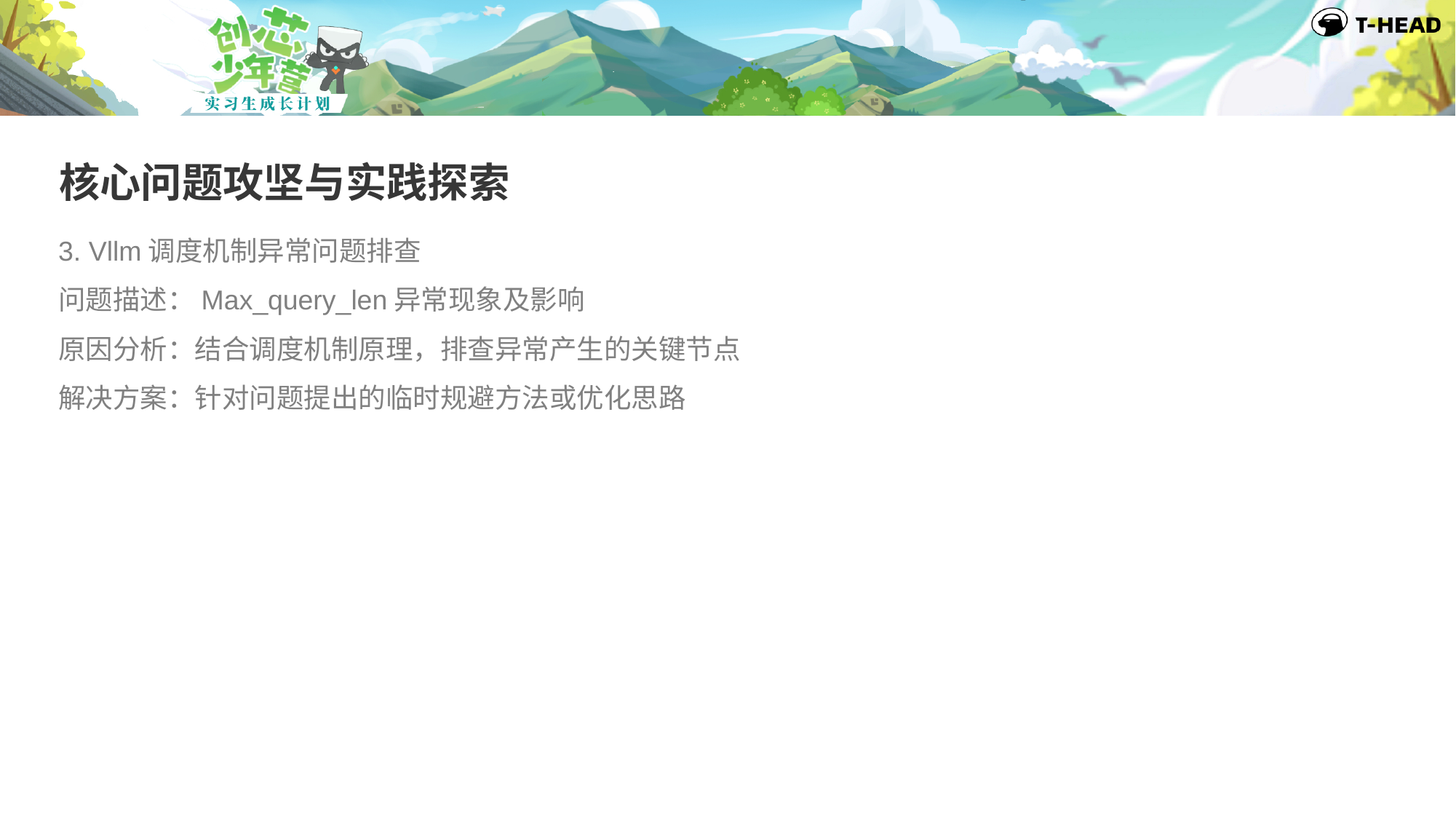

核心问题攻坚与实践探索
3. Vllm调度机制异常问题排查
问题描述：Max_query_len异常现象及影响
原因分析：结合调度机制原理，排查异常产生的关键节点
解决方案：针对问题提出的临时规避方法或优化思路